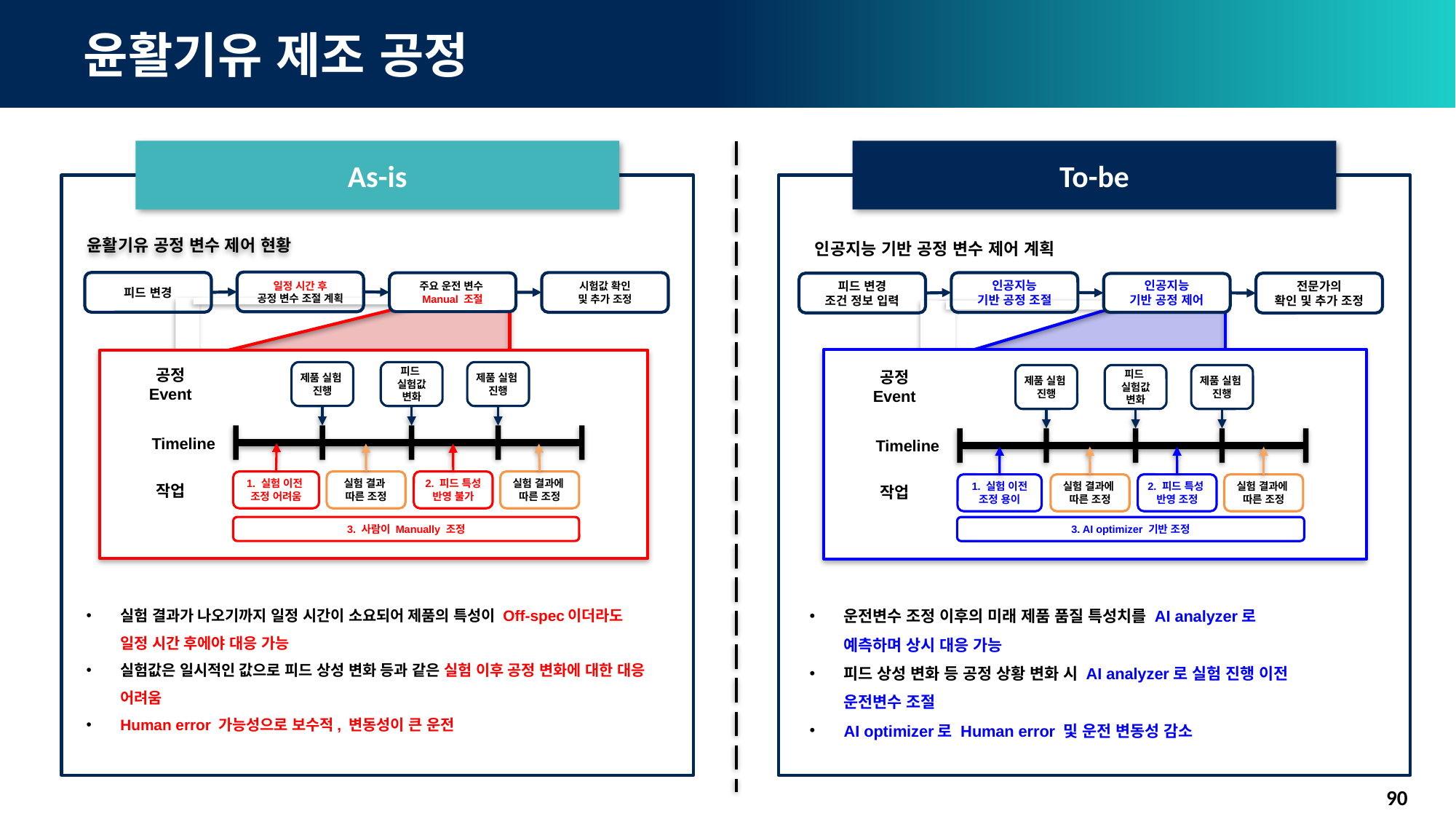

# 윤활기유 제조 공정
As-is
To-be

윤활기유 공정 변수 제어 현황
인공지능 기반 공정 변수 제어 계획
일정 시간 후
공정 변수 조절 계획
피드 변경
시험값 확인
및 추가 조정
인공지능
기반 공정 조절
주요 운전 변수
Manual 조절
피드 변경
조건 정보 입력
전문가의
확인 및 추가 조정
인공지능
기반 공정 제어

공정
Event
제품 실험
진행
피드
실험값
변화
제품 실험
진행
공정
Event
제품 실험
진행
피드
실험값
변화
제품 실험
진행

Timeline

Timeline
1. 실험 이전
조정 어려움
실험 결과
따른 조정
2. 피드 특성
반영 불가
실험 결과에
따른 조정
1. 실험 이전
조정 용이
실험 결과에
따른 조정
2. 피드 특성
반영 조정
실험 결과에
따른 조정
작업
작업
3. 사람이 Manually 조정
3. AI optimizer 기반 조정
운전변수 조정 이후의 미래 제품 품질 특성치를 AI analyzer로
예측하며 상시 대응 가능
피드 상성 변화 등 공정 상황 변화 시 AI analyzer로 실험 진행 이전
운전변수 조절
AI optimizer로 Human error 및 운전 변동성 감소
실험 결과가 나오기까지 일정 시간이 소요되어 제품의 특성이 Off-spec이더라도
일정 시간 후에야 대응 가능
실험값은 일시적인 값으로 피드 상성 변화 등과 같은 실험 이후 공정 변화에 대한 대응 어려움
Human error 가능성으로 보수적, 변동성이 큰 운전
90